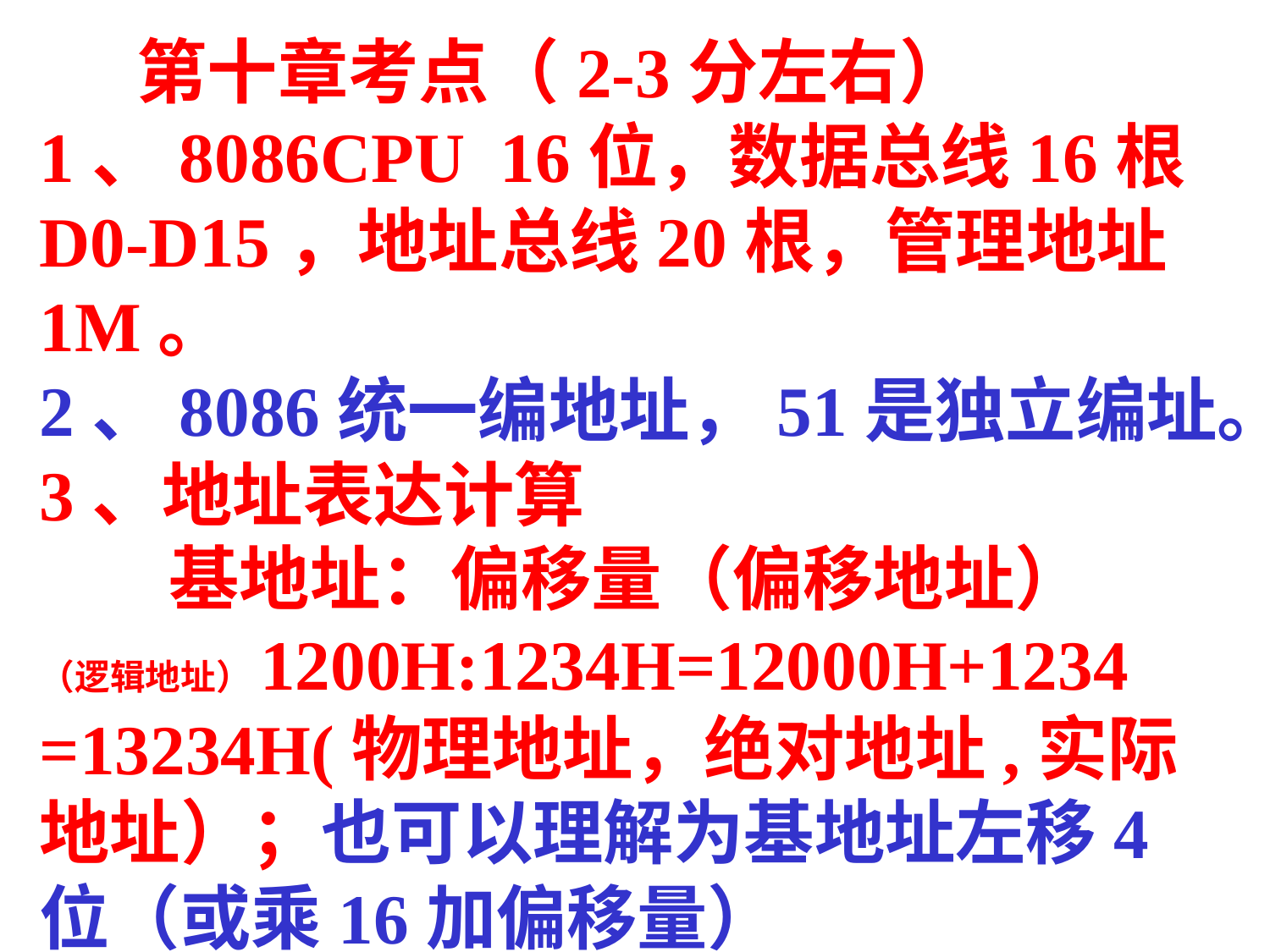

第十章考点（2-3分左右）
1、8086CPU  16位，数据总线16根D0-D15，地址总线20根，管理地址1M。
2、8086统一编地址，51是独立编址。
3、地址表达计算
       基地址：偏移量（偏移地址）
（逻辑地址）1200H:1234H=12000H+1234
=13234H(物理地址，绝对地址,实际地址）；也可以理解为基地址左移4位（或乘16加偏移量）
4、总线带宽计算（第一章也有可能）。